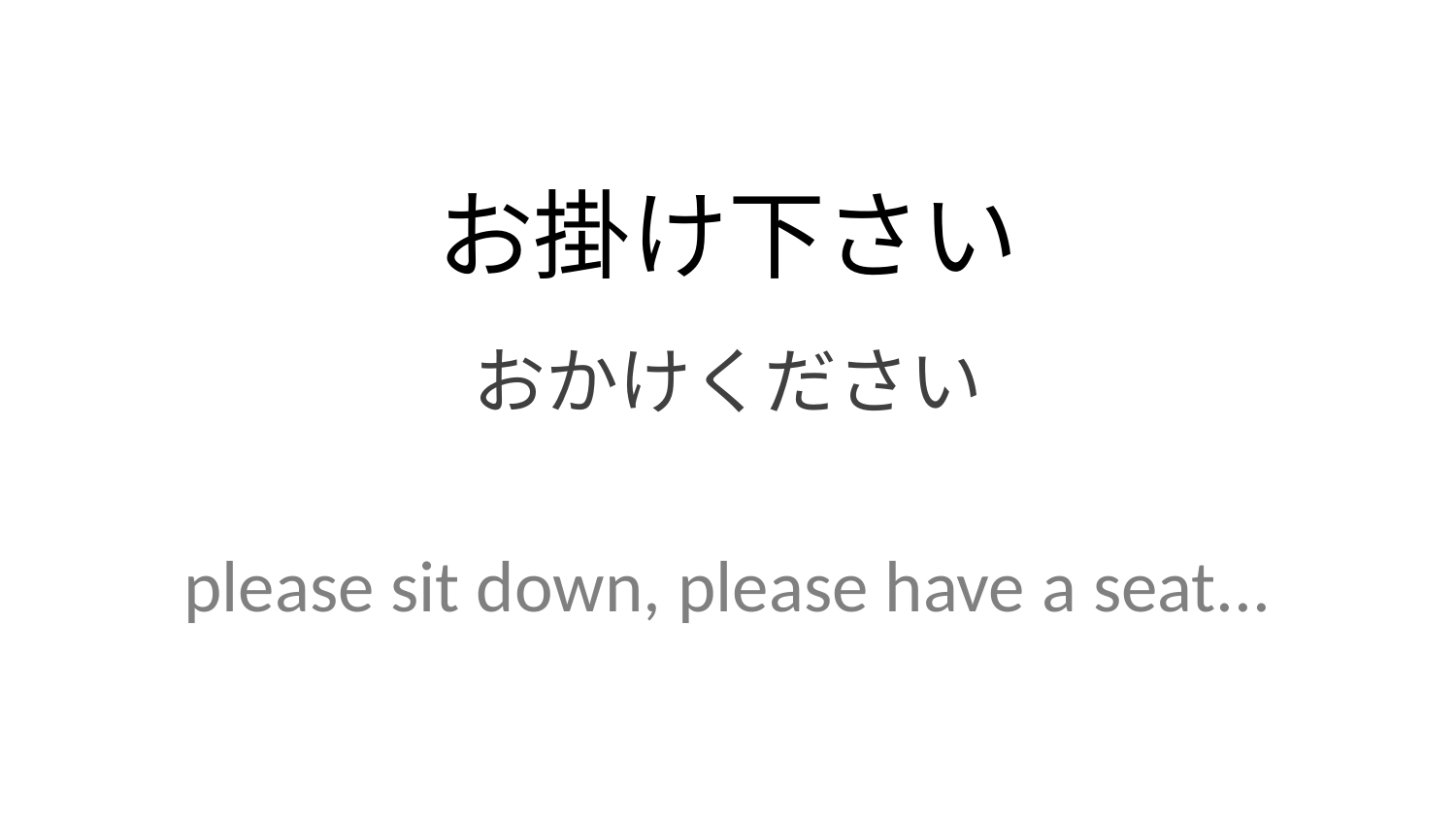

お掛け下さい

おかけください
please sit down, please have a seat...